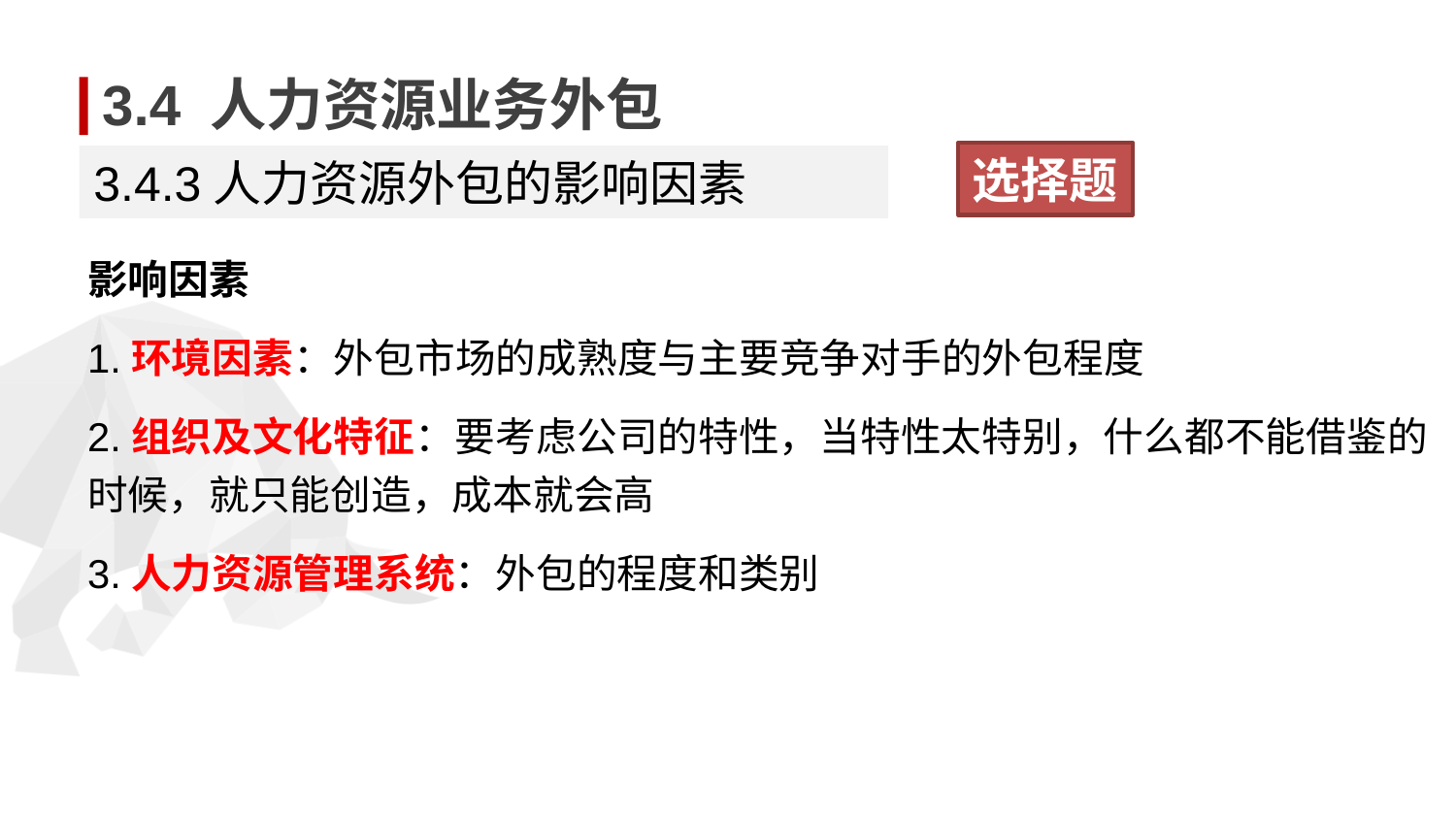

3.4 人力资源业务外包
选择题
3.4.3人力资源外包的影响因素
影响因素
1.环境因素：外包市场的成熟度与主要竞争对手的外包程度
2.组织及文化特征：要考虑公司的特性，当特性太特别，什么都不能借鉴的时候，就只能创造，成本就会高
3.人力资源管理系统：外包的程度和类别